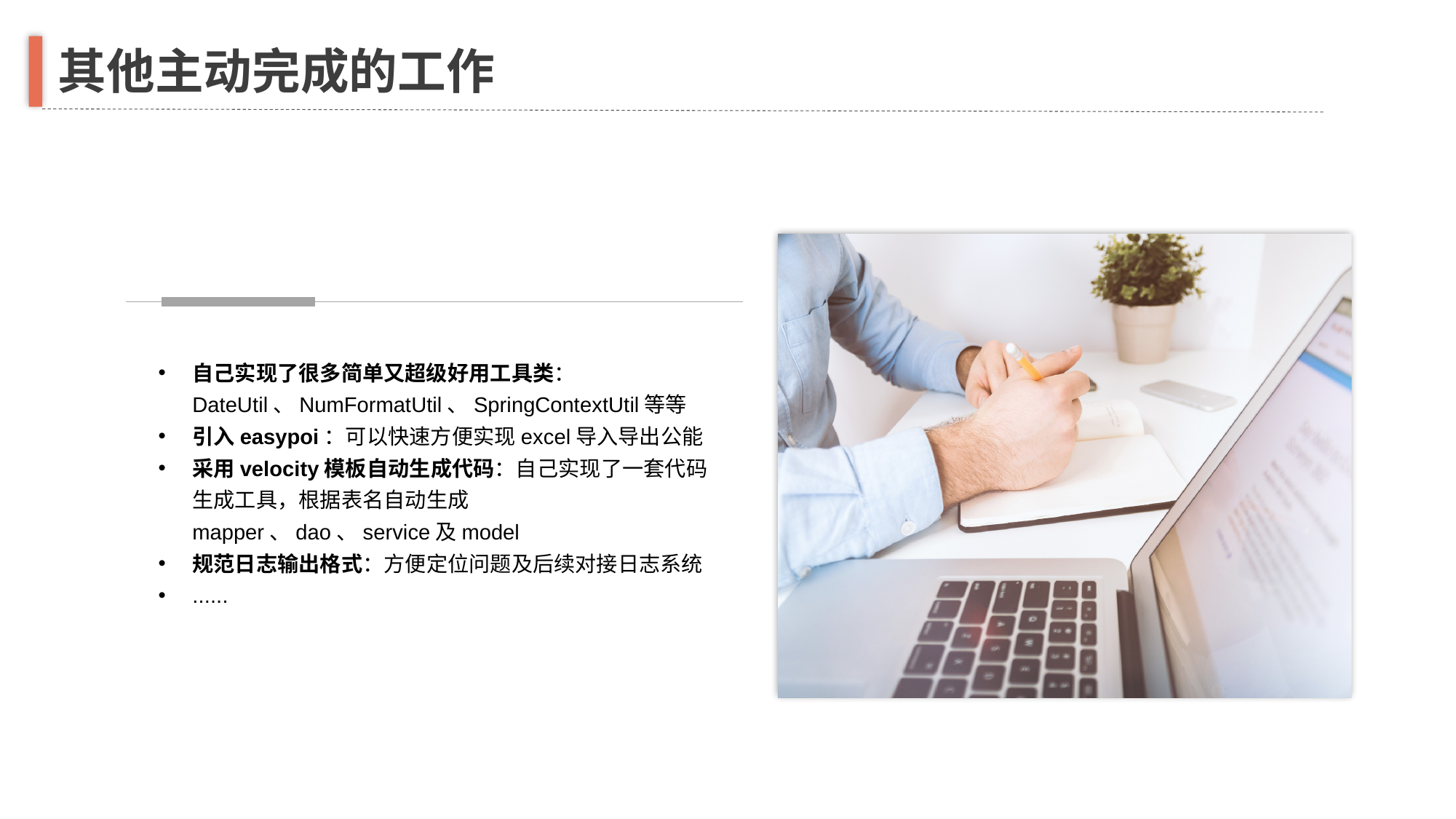

其他主动完成的工作

自己实现了很多简单又超级好用工具类：DateUtil、NumFormatUtil、SpringContextUtil等等
引入easypoi：可以快速方便实现excel导入导出公能
采用velocity模板自动生成代码：自己实现了一套代码生成工具，根据表名自动生成mapper、dao、service及model
规范日志输出格式：方便定位问题及后续对接日志系统
......